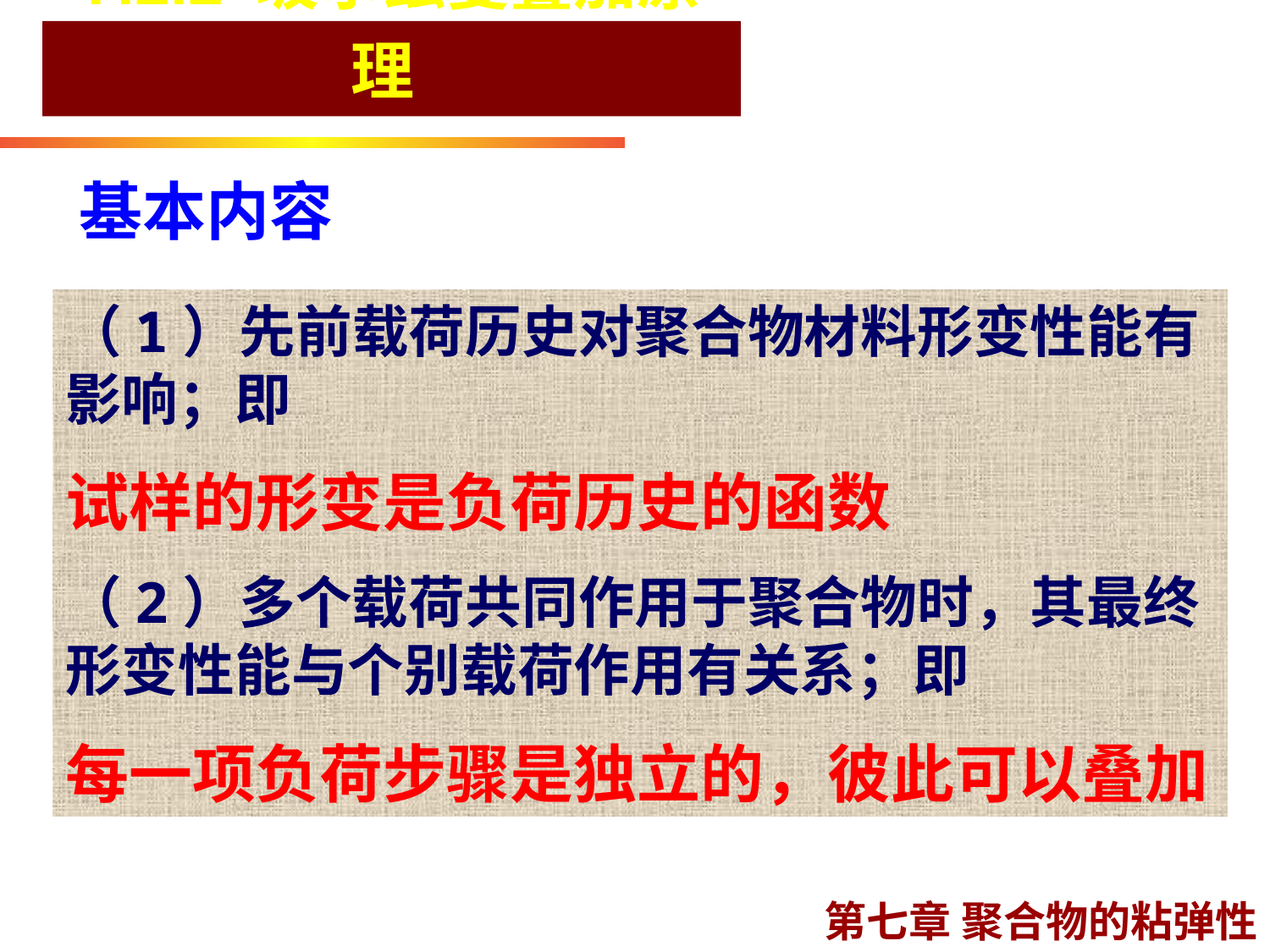

# 7.2.2 玻尔兹曼叠加原理
基本内容
（1）先前载荷历史对聚合物材料形变性能有影响；即
试样的形变是负荷历史的函数
（2）多个载荷共同作用于聚合物时，其最终形变性能与个别载荷作用有关系；即
每一项负荷步骤是独立的，彼此可以叠加